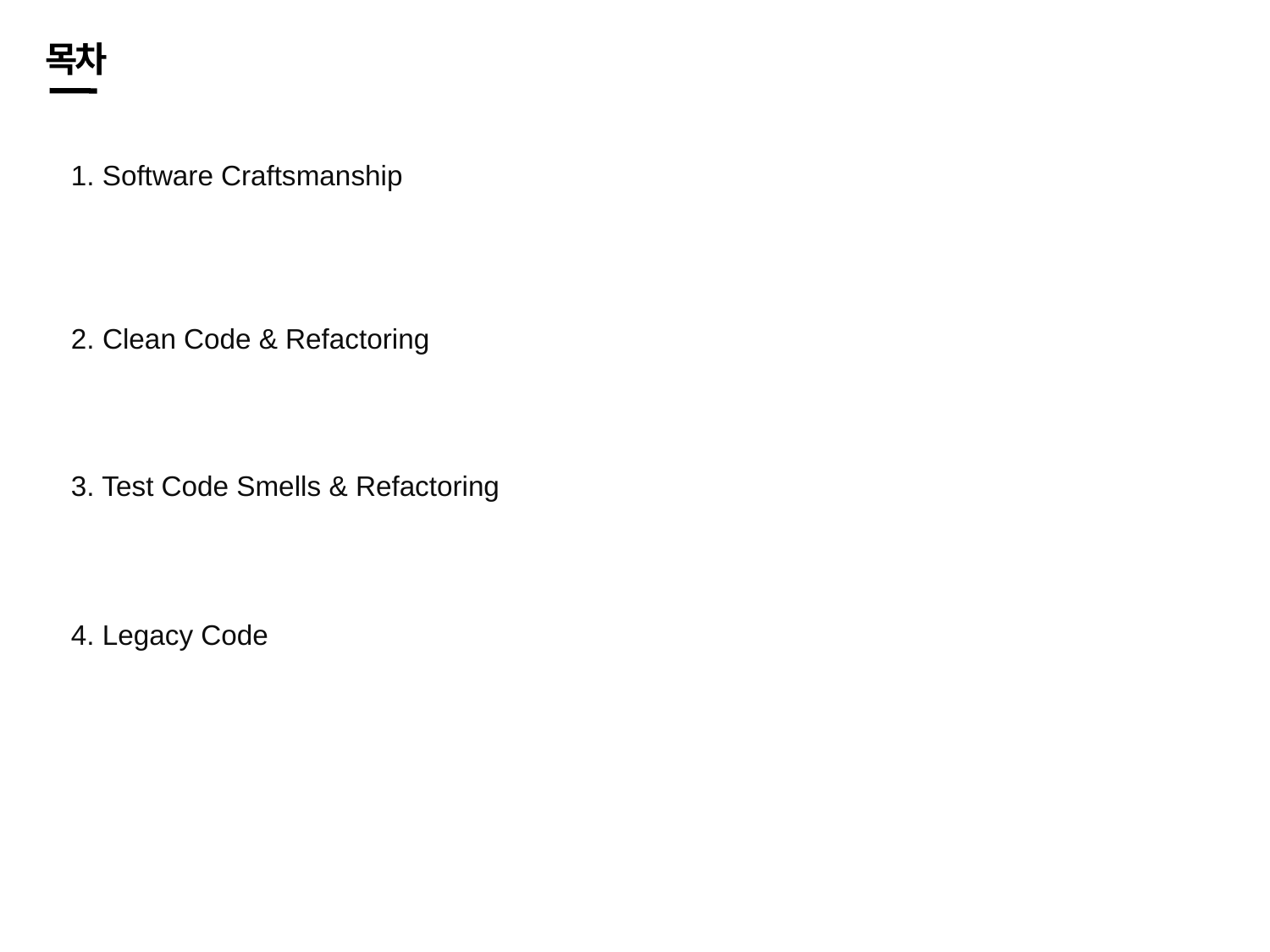

목차
1. Software Craftsmanship
2. Clean Code & Refactoring
3. Test Code Smells & Refactoring
4. Legacy Code